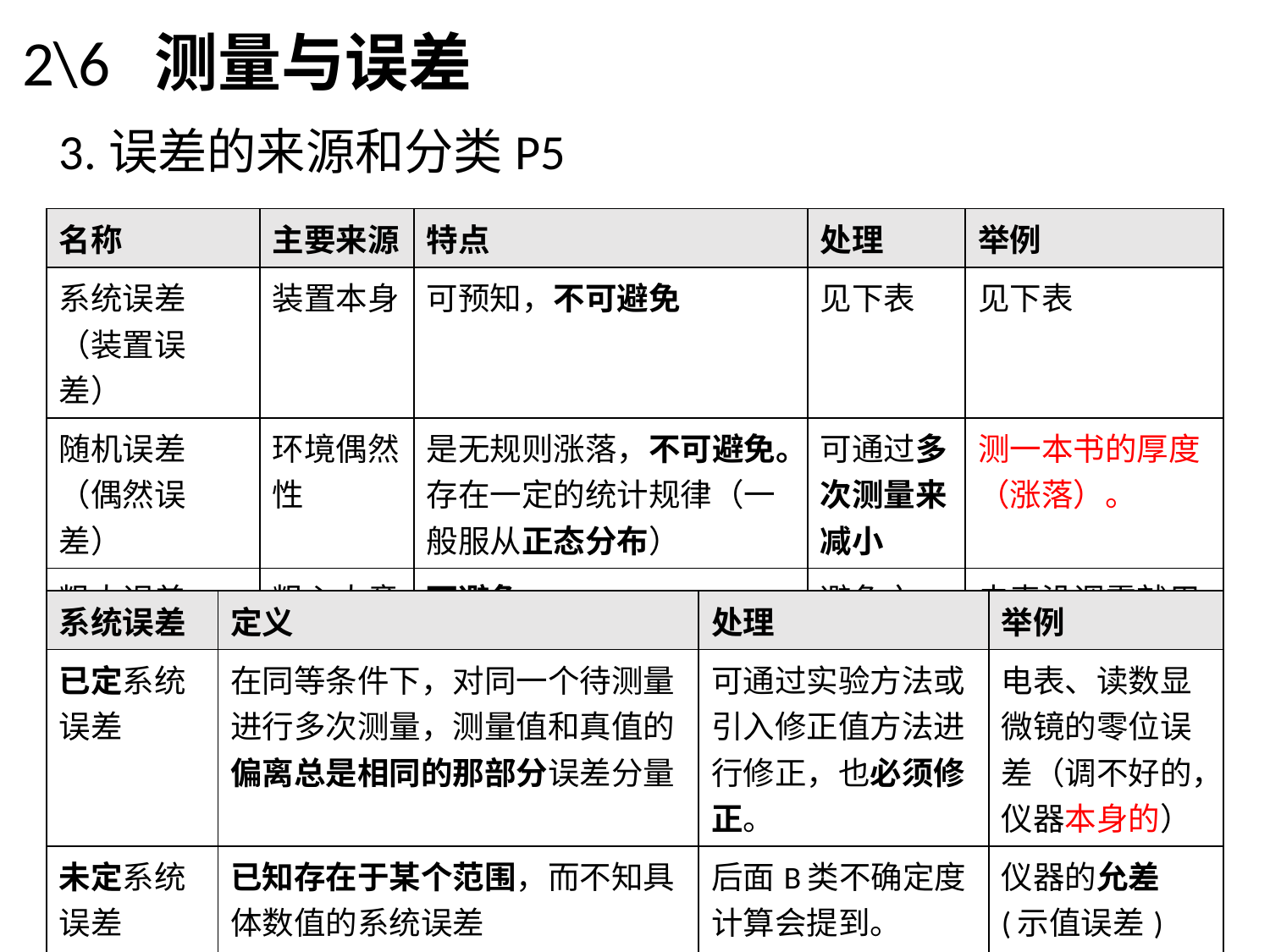

# 2\6  测量与误差
3.误差的来源和分类P5

| 名称 | 主要来源 | 特点 | 处理 | 举例 |
| --- | --- | --- | --- | --- |
| 系统误差 （装置误差） | 装置本身 | 可预知，不可避免 | 见下表 | 见下表 |
| 随机误差 （偶然误差） | 环境偶然性 | 是无规则涨落，不可避免。 存在一定的统计规律（一般服从正态分布） | 可通过多次测量来减小 | 测一本书的厚度（涨落）。 |
| 粗大误差 （过失误差） | 粗心大意 | 可避免 | 避免之 | 电表没调零就用。 读错写错数据。 |
| 系统误差 | 定义 | 处理 | 举例 |
| --- | --- | --- | --- |
| 已定系统误差 | 在同等条件下，对同一个待测量进行多次测量，测量值和真值的偏离总是相同的那部分误差分量 | 可通过实验方法或引入修正值方法进行修正，也必须修正。 | 电表、读数显微镜的零位误差（调不好的，仪器本身的） |
| 未定系统误差 | 已知存在于某个范围，而不知具体数值的系统误差 | 后面B类不确定度计算会提到。 | 仪器的允差(示值误差) |